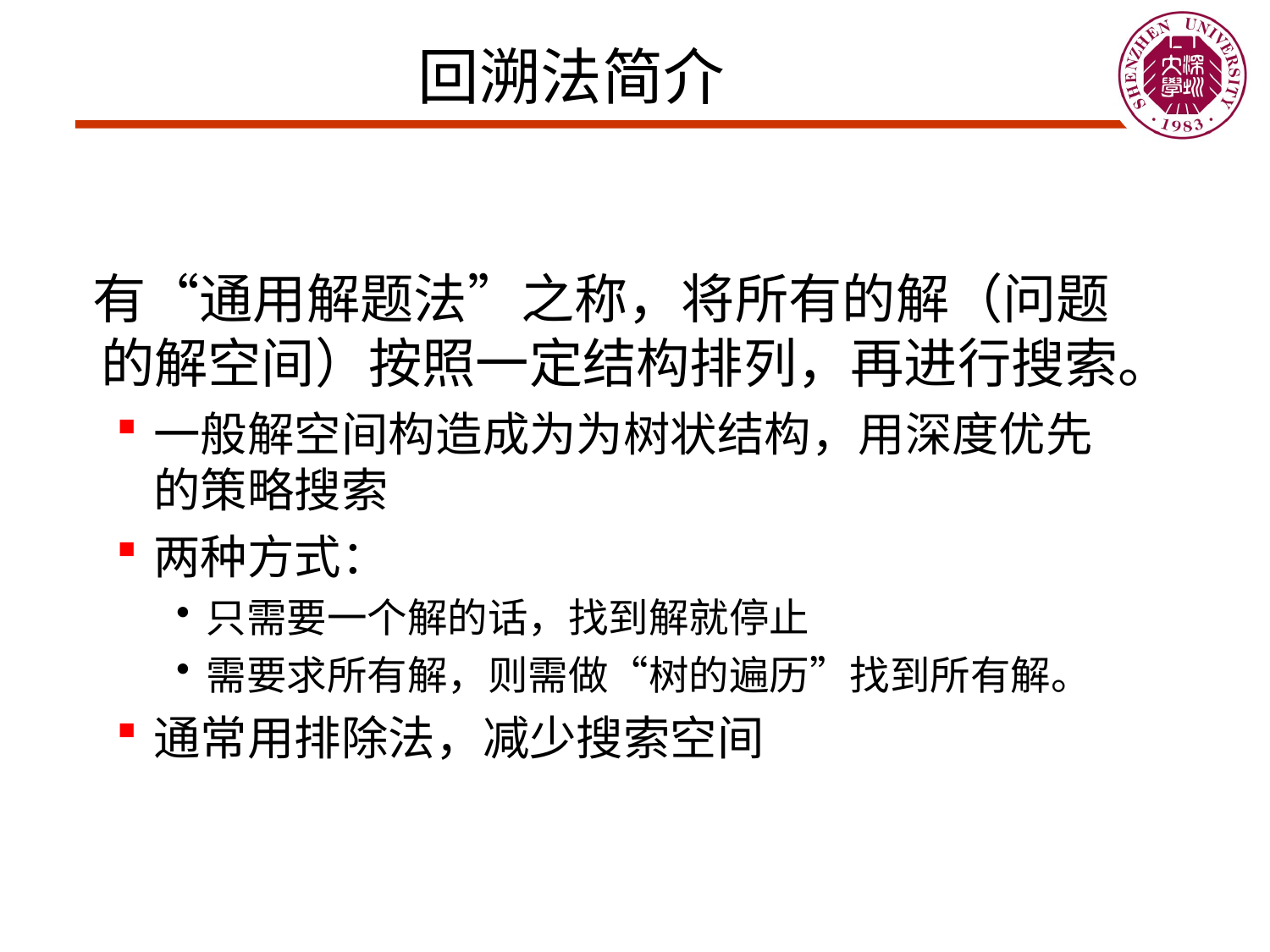

回溯法简介
  有“通用解题法”之称，将所有的解（问题的解空间）按照一定结构排列，再进行搜索。
一般解空间构造成为为树状结构，用深度优先的策略搜索
两种方式：
只需要一个解的话，找到解就停止
需要求所有解，则需做“树的遍历”找到所有解。
通常用排除法，减少搜索空间
19